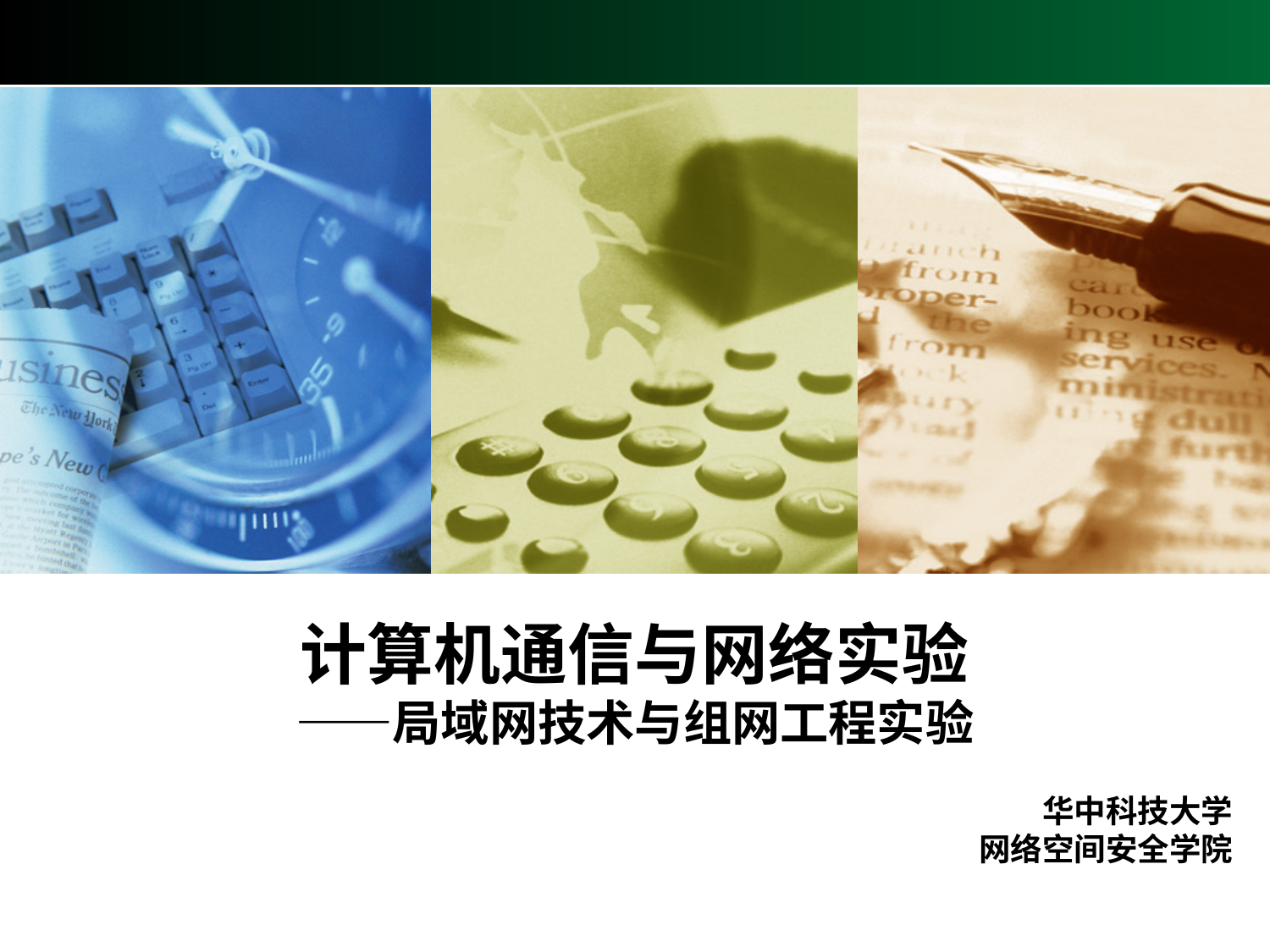

# 计算机通信与网络实验 ——局域网技术与组网工程实验
华中科技大学
网络空间安全学院